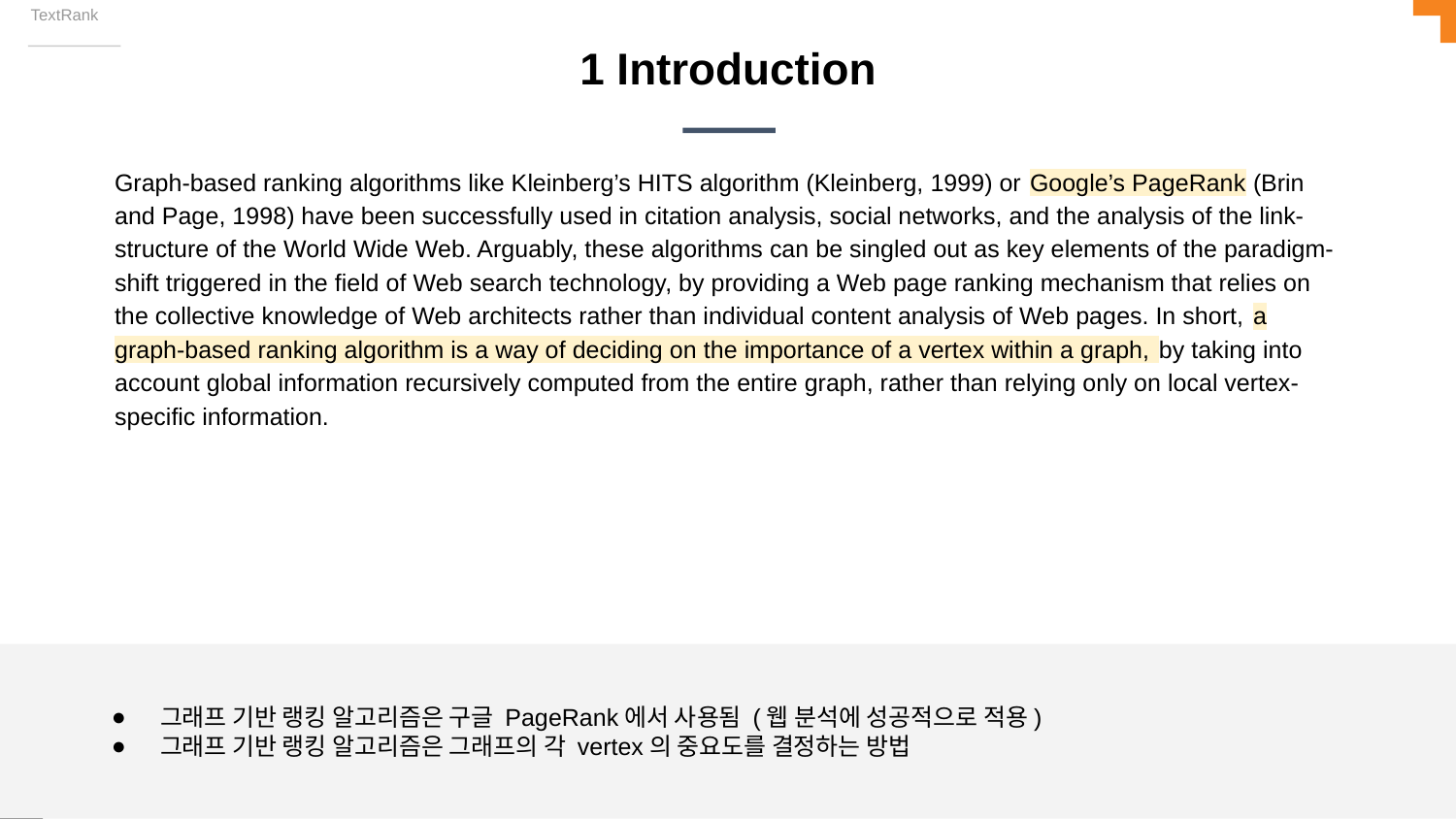

TextRank

# 1 Introduction
Graph-based ranking algorithms like Kleinberg’s HITS algorithm (Kleinberg, 1999) or Google’s PageRank (Brin and Page, 1998) have been successfully used in citation analysis, social networks, and the analysis of the link-structure of the World Wide Web. Arguably, these algorithms can be singled out as key elements of the paradigm-shift triggered in the field of Web search technology, by providing a Web page ranking mechanism that relies on the collective knowledge of Web architects rather than individual content analysis of Web pages. In short, a graph-based ranking algorithm is a way of deciding on the importance of a vertex within a graph, by taking into account global information recursively computed from the entire graph, rather than relying only on local vertex-specific information.

그래프 기반 랭킹 알고리즘은 구글 PageRank에서 사용됨 (웹 분석에 성공적으로 적용)
그래프 기반 랭킹 알고리즘은 그래프의 각 vertex의 중요도를 결정하는 방법
23